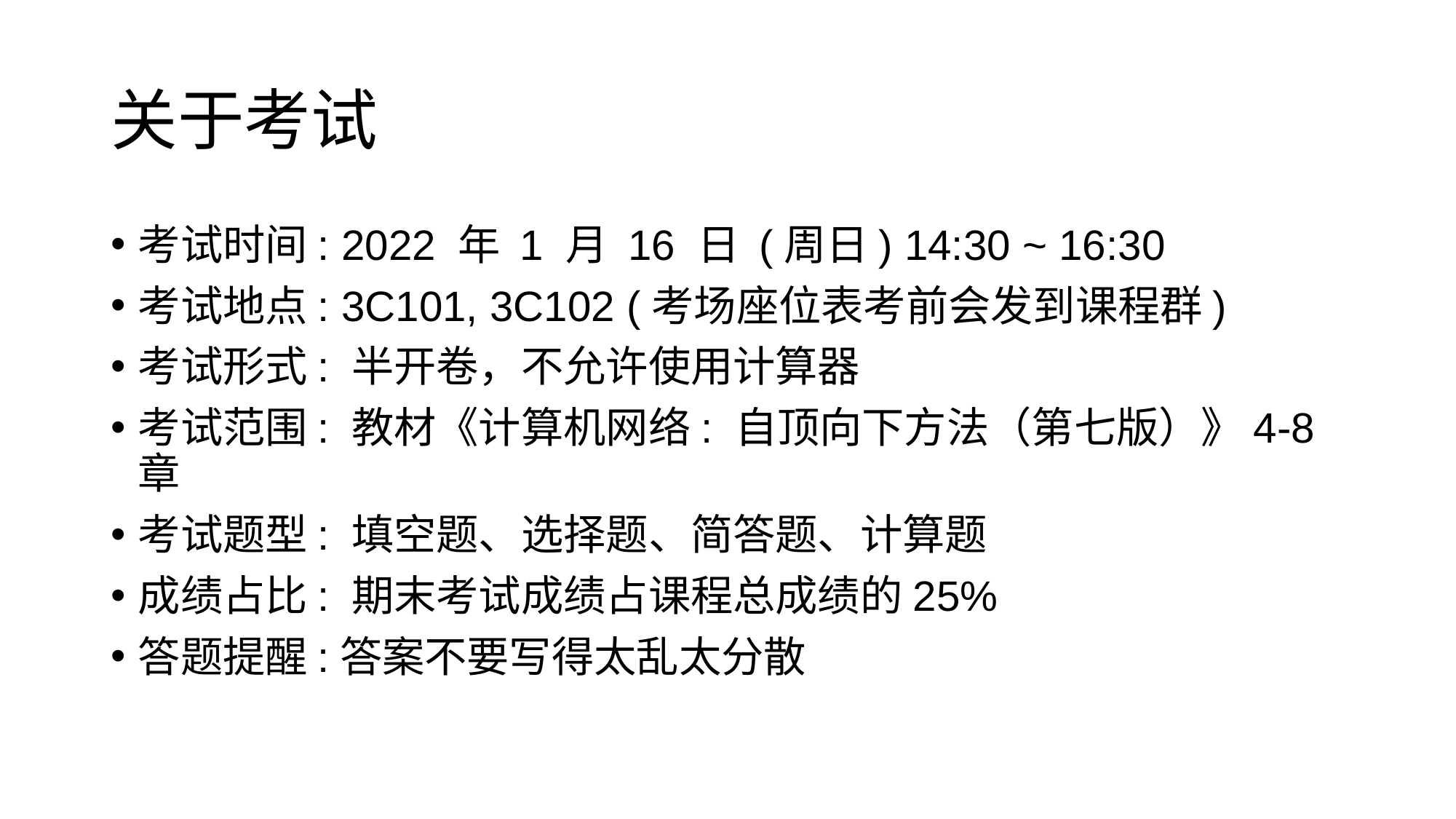

# 关于考试
考试时间: 2022 年 1 月 16 日 (周日) 14:30 ~ 16:30
考试地点: 3C101, 3C102 (考场座位表考前会发到课程群)
考试形式: 半开卷，不允许使用计算器
考试范围: 教材《计算机网络: 自顶向下方法（第七版）》4-8章
考试题型: 填空题、选择题、简答题、计算题
成绩占比: 期末考试成绩占课程总成绩的25%
答题提醒:答案不要写得太乱太分散